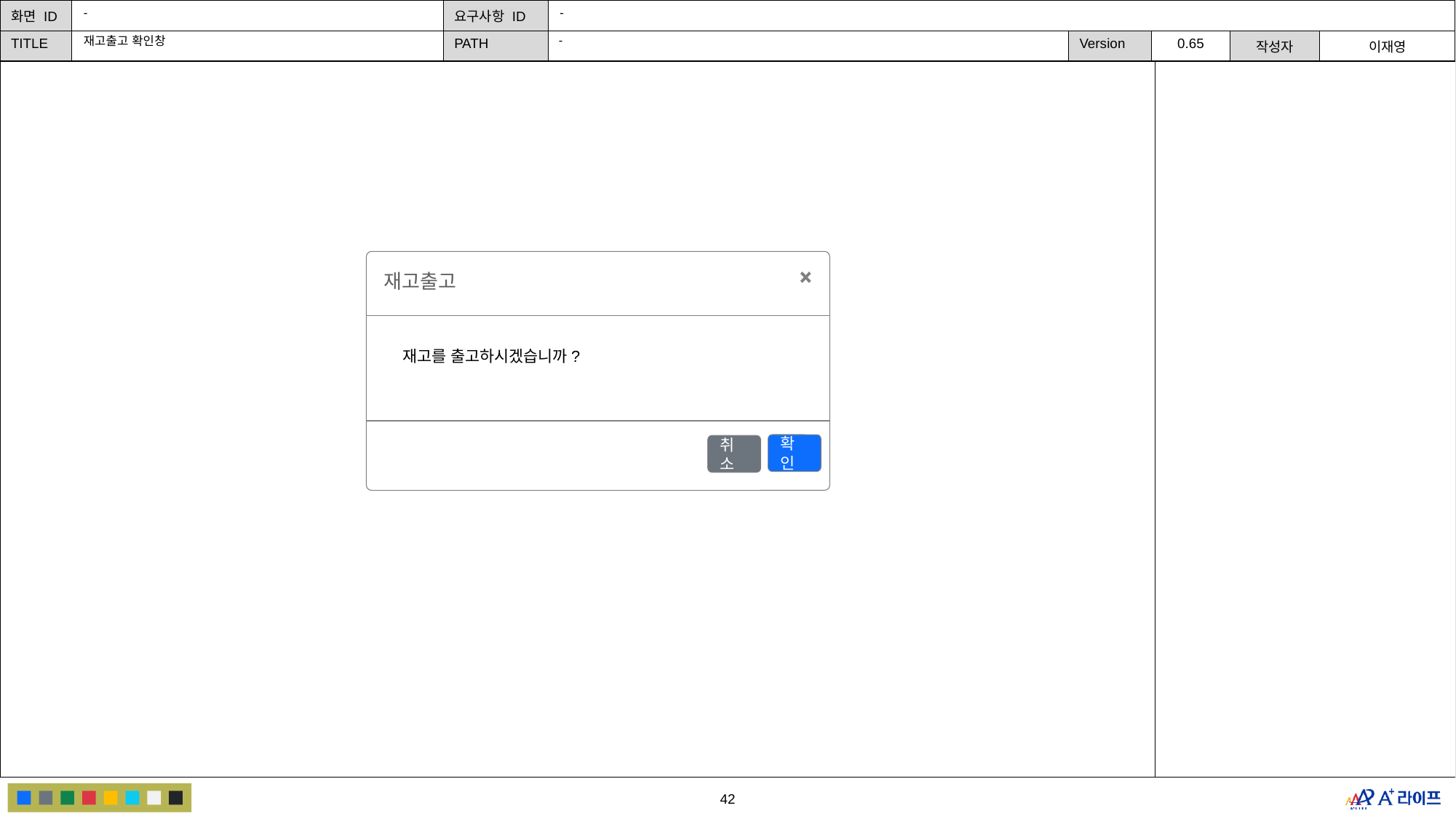

-
-
-
재고출고 확인창
재고출고

재고를 출고하시겠습니까?
확인
취소